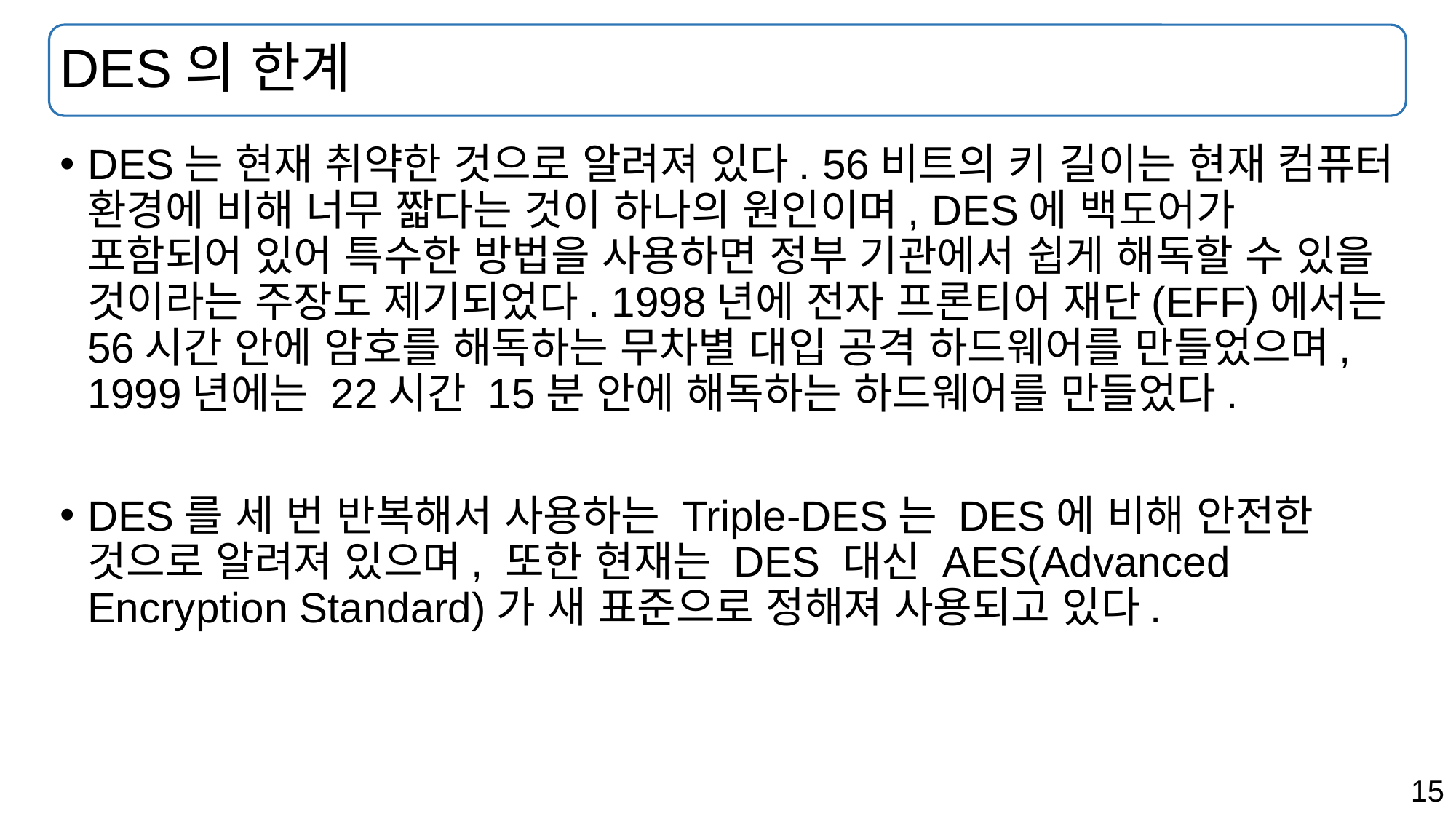

# DES의 한계
DES는 현재 취약한 것으로 알려져 있다. 56비트의 키 길이는 현재 컴퓨터 환경에 비해 너무 짧다는 것이 하나의 원인이며, DES에 백도어가 포함되어 있어 특수한 방법을 사용하면 정부 기관에서 쉽게 해독할 수 있을 것이라는 주장도 제기되었다. 1998년에 전자 프론티어 재단(EFF)에서는 56시간 안에 암호를 해독하는 무차별 대입 공격 하드웨어를 만들었으며, 1999년에는 22시간 15분 안에 해독하는 하드웨어를 만들었다.

DES를 세 번 반복해서 사용하는 Triple-DES는 DES에 비해 안전한 것으로 알려져 있으며, 또한 현재는 DES 대신 AES(Advanced Encryption Standard)가 새 표준으로 정해져 사용되고 있다.